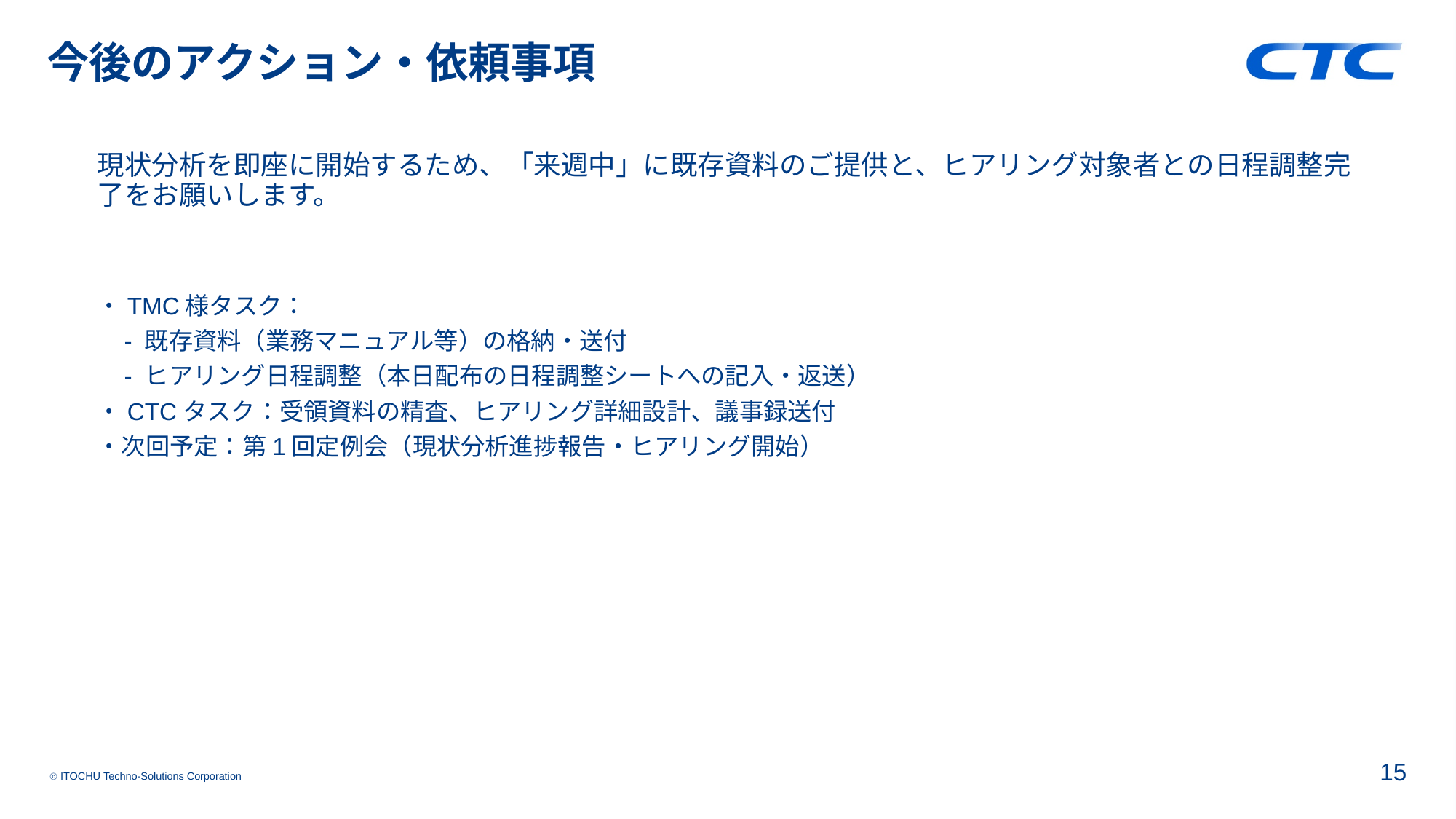

# 今後のアクション・依頼事項
現状分析を即座に開始するため、「来週中」に既存資料のご提供と、ヒアリング対象者との日程調整完了をお願いします。
・TMC様タスク：
    - 既存資料（業務マニュアル等）の格納・送付
    - ヒアリング日程調整（本日配布の日程調整シートへの記入・返送）
・CTCタスク：受領資料の精査、ヒアリング詳細設計、議事録送付
・次回予定：第1回定例会（現状分析進捗報告・ヒアリング開始）